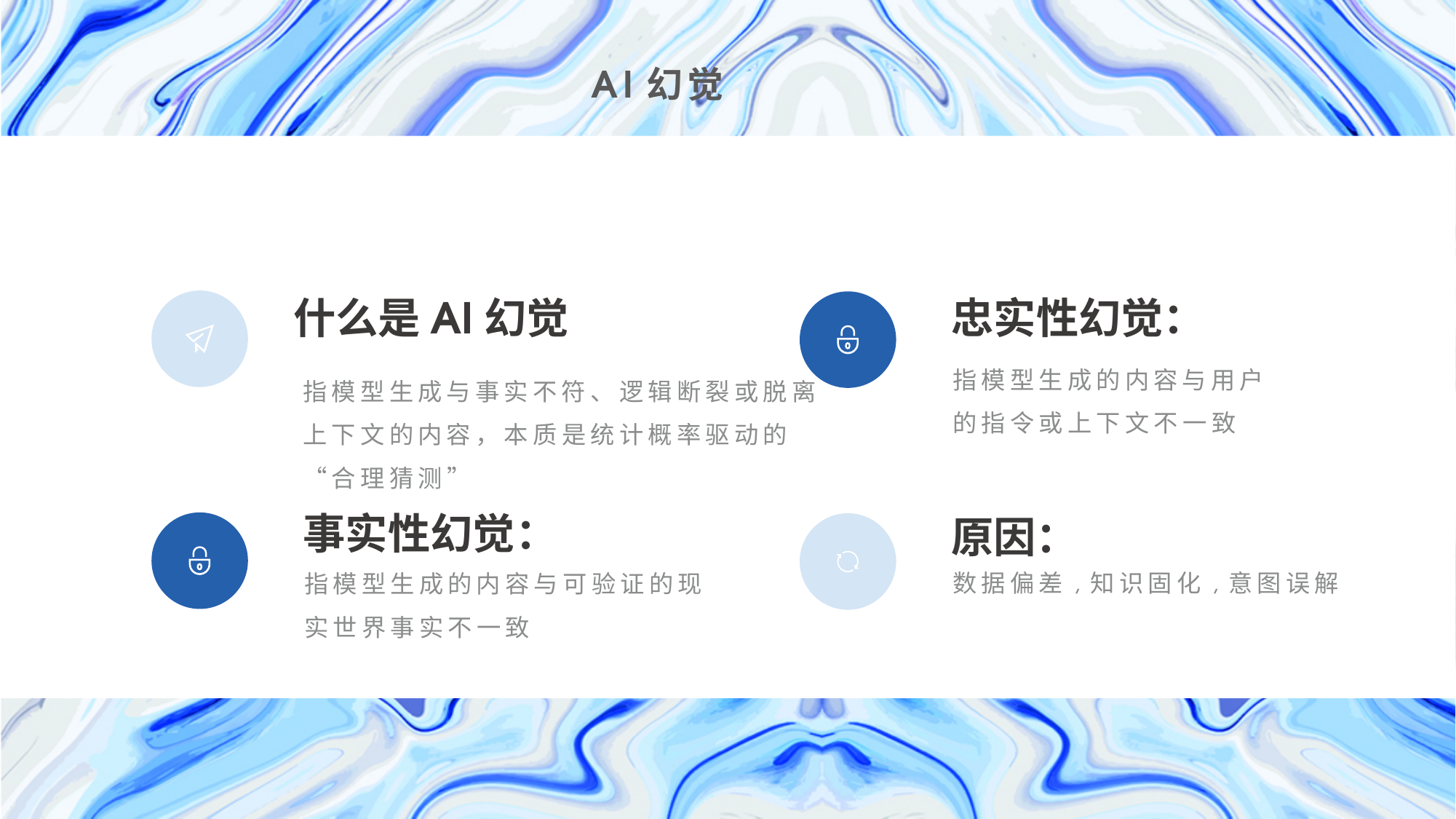

AI幻觉

忠实性幻觉：
什么是AI幻觉

指模型生成的内容与用户的指令或上下文不一致
指模型生成与事实不符、逻辑断裂或脱离上下文的内容，本质是统计概率驱动的“合理猜测”

事实性幻觉：

原因：

数据偏差,知识固化,意图误解
指模型生成的内容与可验证的现实世界事实不一致